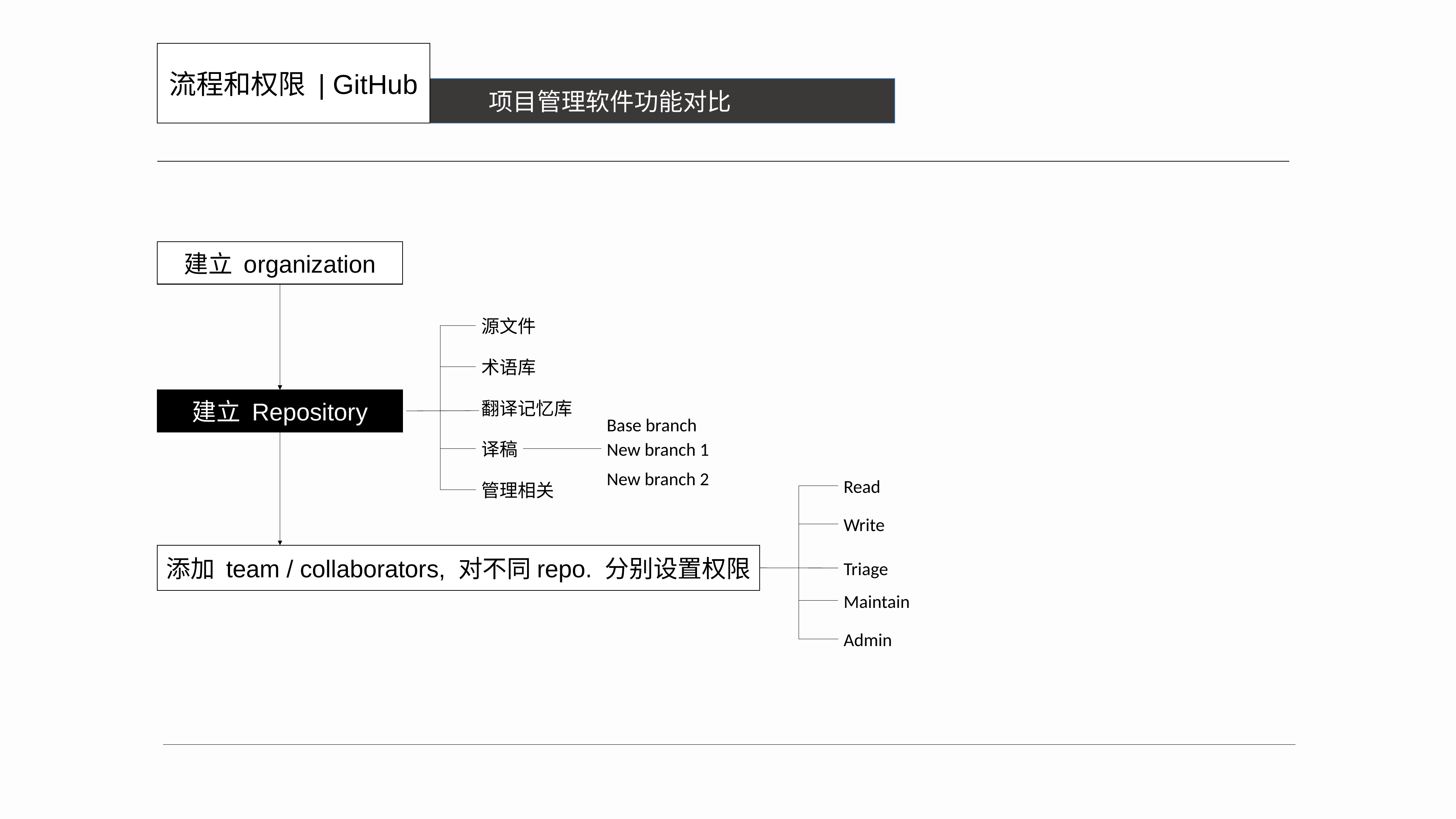

流程和权限 | GitHub
	项目管理软件功能对比
建立 organization
源文件
术语库
翻译记忆库
译稿
管理相关
建立 Repository
Base branch
New branch 1
New branch 2
Read
Write
添加 team / collaborators, 对不同repo. 分别设置权限
Triage
Maintain
Admin